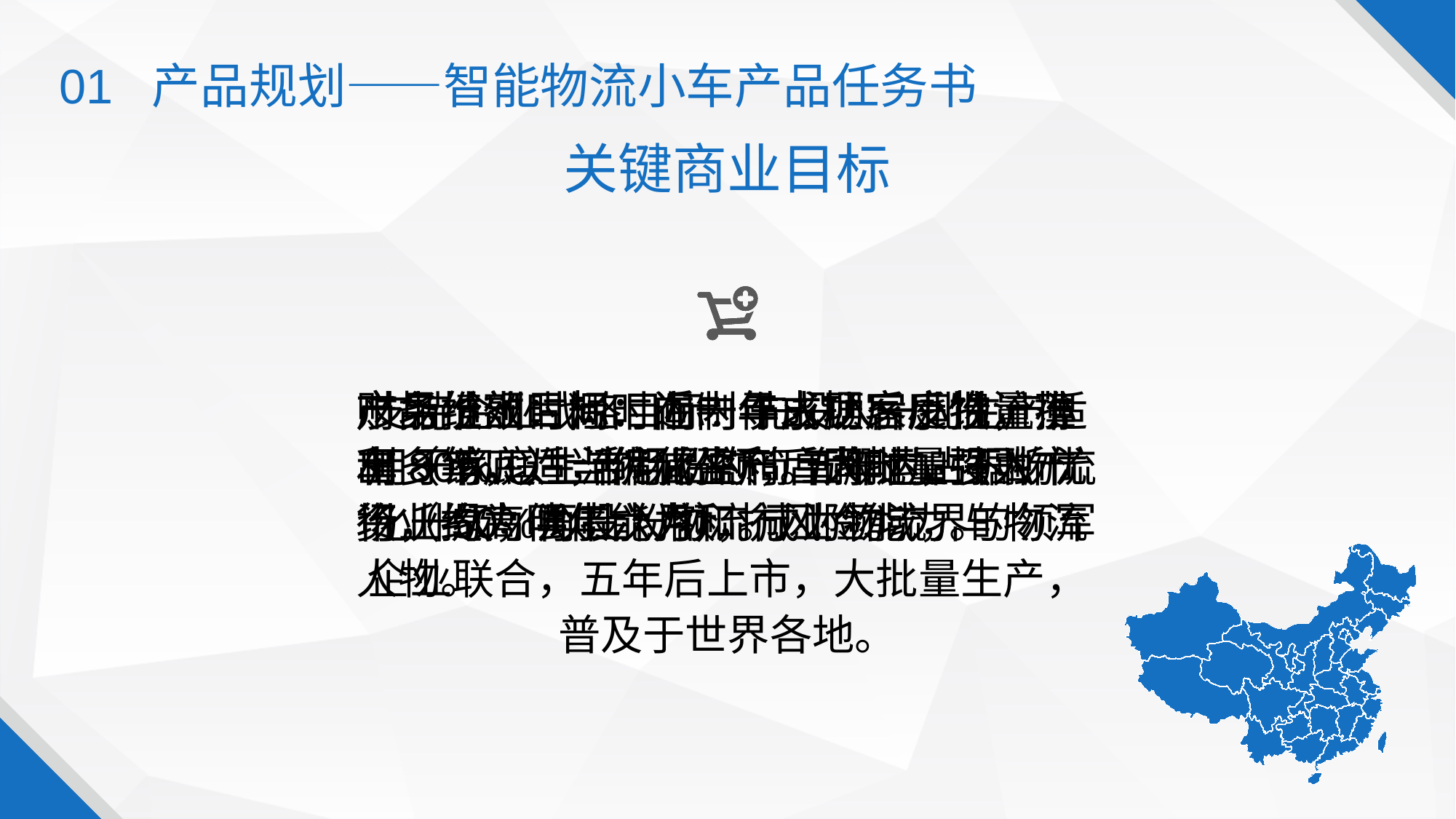

01  产品规划——智能物流小车产品任务书
# 关键商业目标

支持企业战略目标：先投入一批生产适用于家庭生活用品的简单搬运，不断优化升级，再投入物流行业领域，与物流企业联合，五年后上市，大批量生产，普及于世界各地。

产品推出时间：在制作成功后小批量推出（年底），优化生产后大批量投入市场（约为明年六月）。

财务绩效：短时间内寻求顾客反馈，薄利多销，适当缩减盈利。同时加强融资，提高偿债能力和抗风险能力。

市场份额目标：近一年占据家庭物流小车80%以上市场份额，五年内占据物流行业50%以上份额，成为物流界的领军人物。